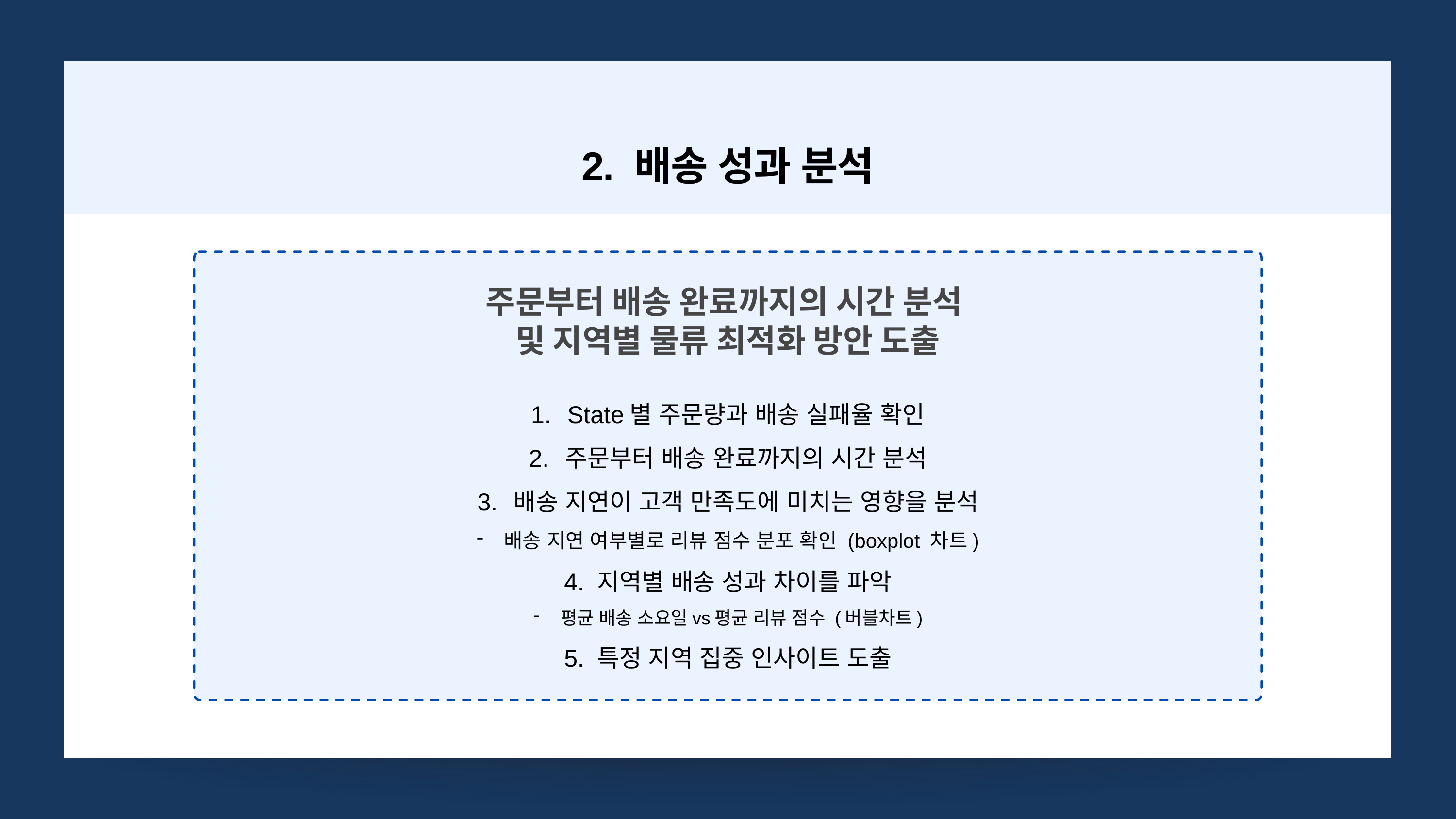

2. 배송 성과 분석

주문부터 배송 완료까지의 시간 분석
및 지역별 물류 최적화 방안 도출
State별 주문량과 배송 실패율 확인
주문부터 배송 완료까지의 시간 분석
배송 지연이 고객 만족도에 미치는 영향을 분석
배송 지연 여부별로 리뷰 점수 분포 확인 (boxplot 차트)
4. 지역별 배송 성과 차이를 파악
평균 배송 소요일vs평균 리뷰 점수 (버블차트)
5. 특정 지역 집중 인사이트 도출